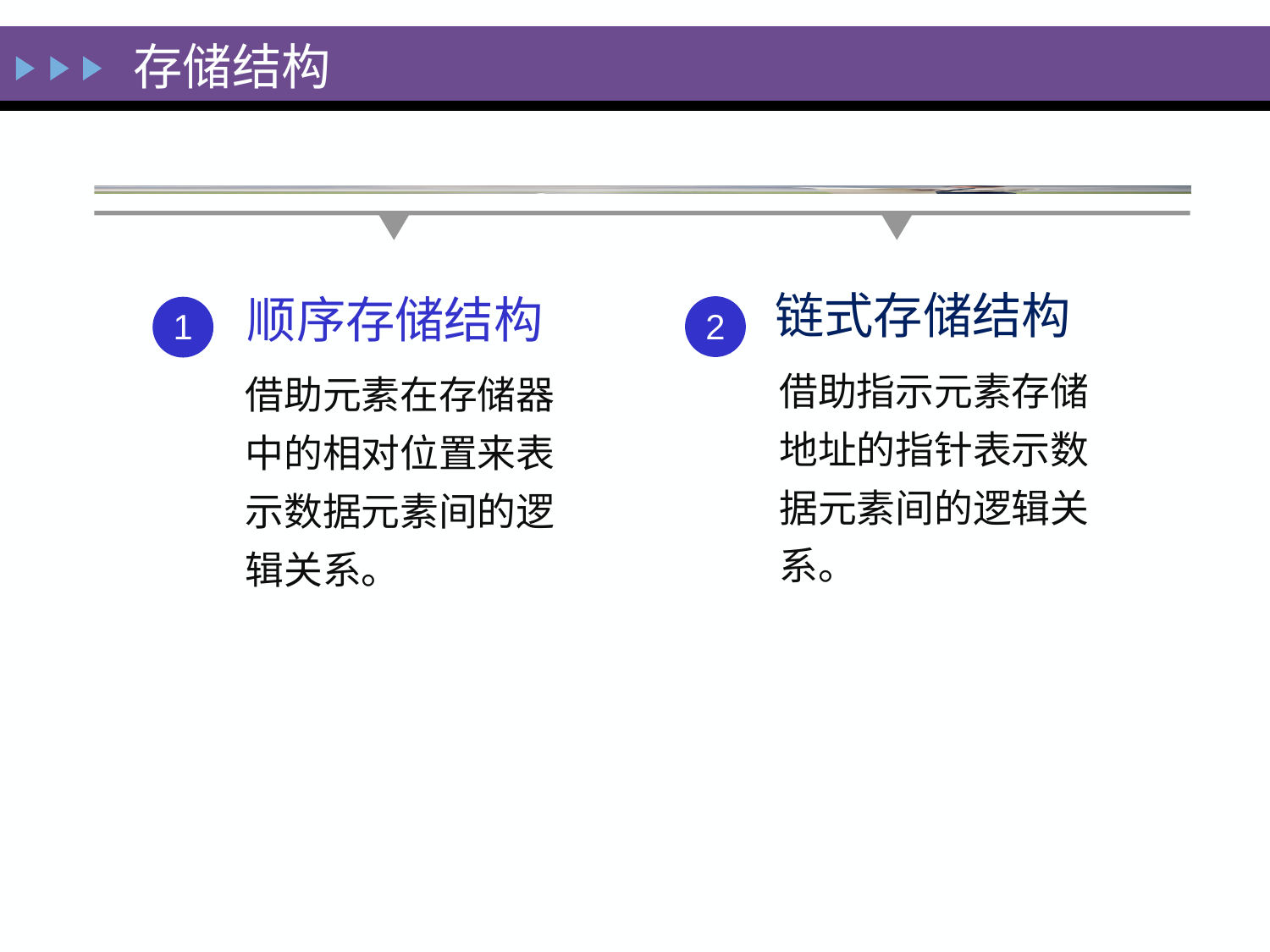

存储结构

2
链式存储结构
借助指示元素存储地址的指针表示数据元素间的逻辑关系。

1
顺序存储结构
借助元素在存储器中的相对位置来表示数据元素间的逻辑关系。